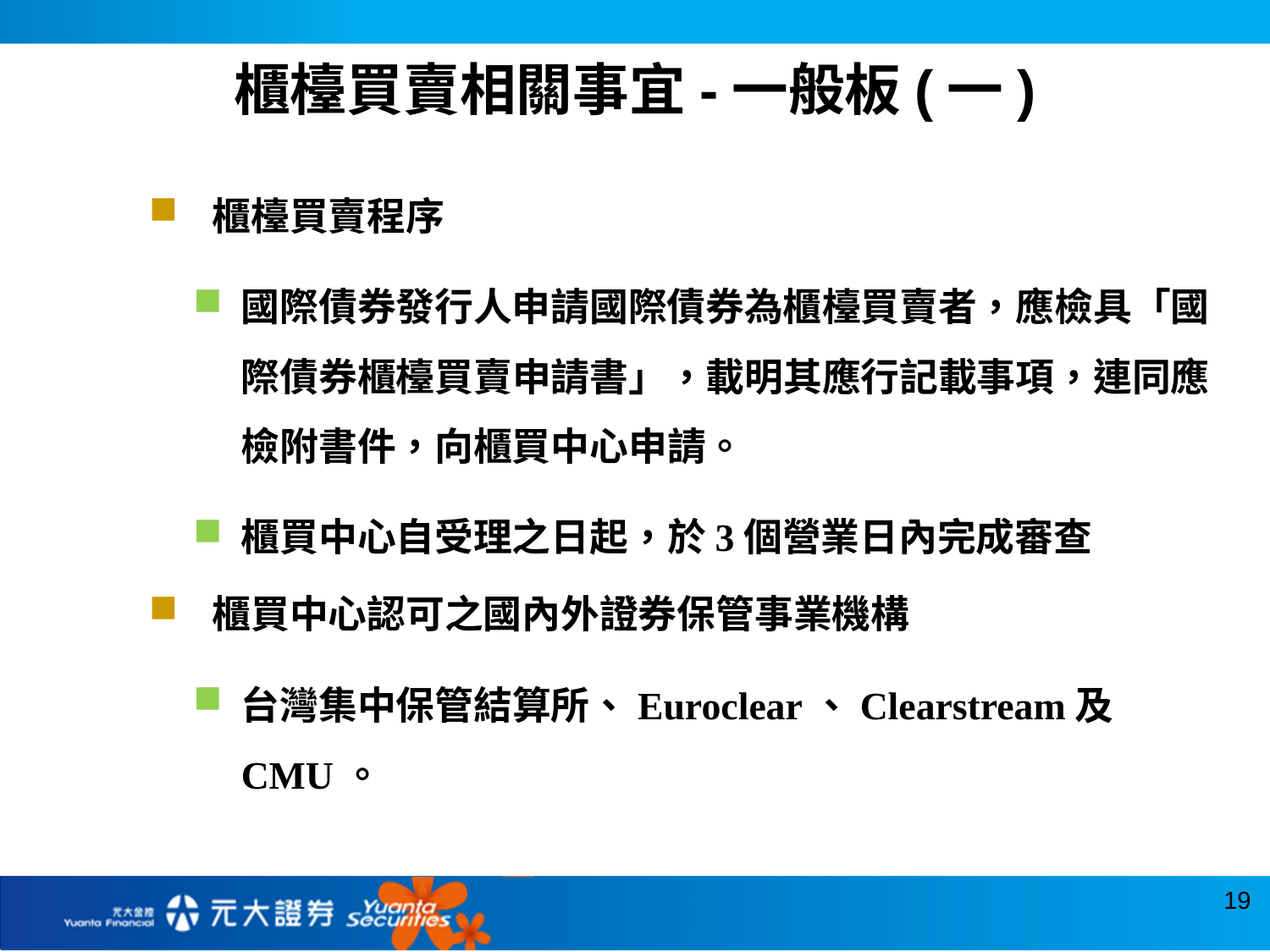

櫃檯買賣相關事宜-一般板(一)

櫃檯買賣程序
國際債券發行人申請國際債券為櫃檯買賣者，應檢具「國際債券櫃檯買賣申請書」，載明其應行記載事項，連同應檢附書件，向櫃買中心申請。
櫃買中心自受理之日起，於3個營業日內完成審查
櫃買中心認可之國內外證券保管事業機構
台灣集中保管結算所、Euroclear、Clearstream及CMU。